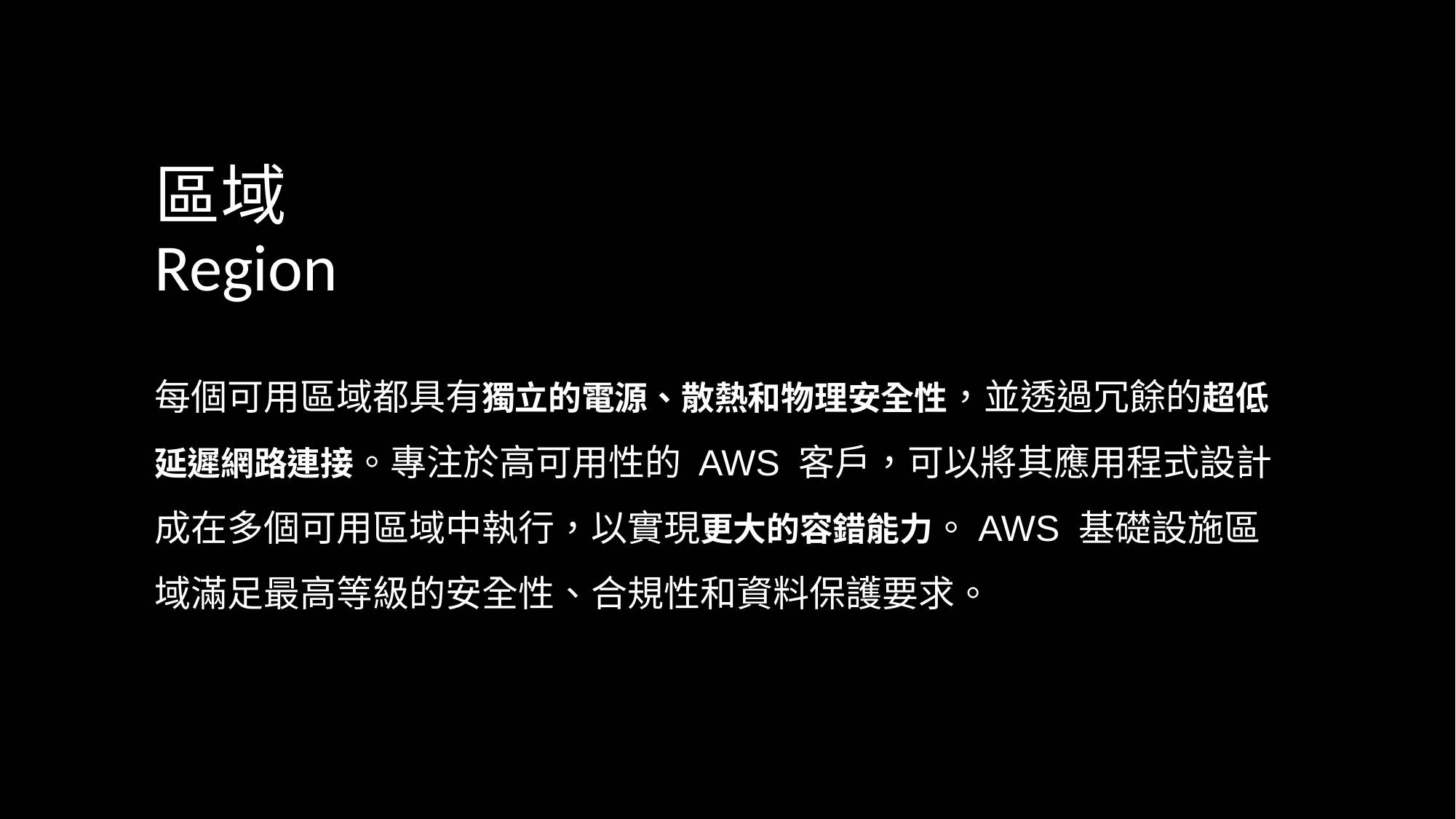

# 區域 Region
每個可用區域都具有獨立的電源、散熱和物理安全性，並透過冗餘的超低延遲網路連接。專注於高可用性的 AWS 客戶，可以將其應用程式設計成在多個可用區域中執行，以實現更大的容錯能力。AWS 基礎設施區域滿足最高等級的安全性、合規性和資料保護要求。